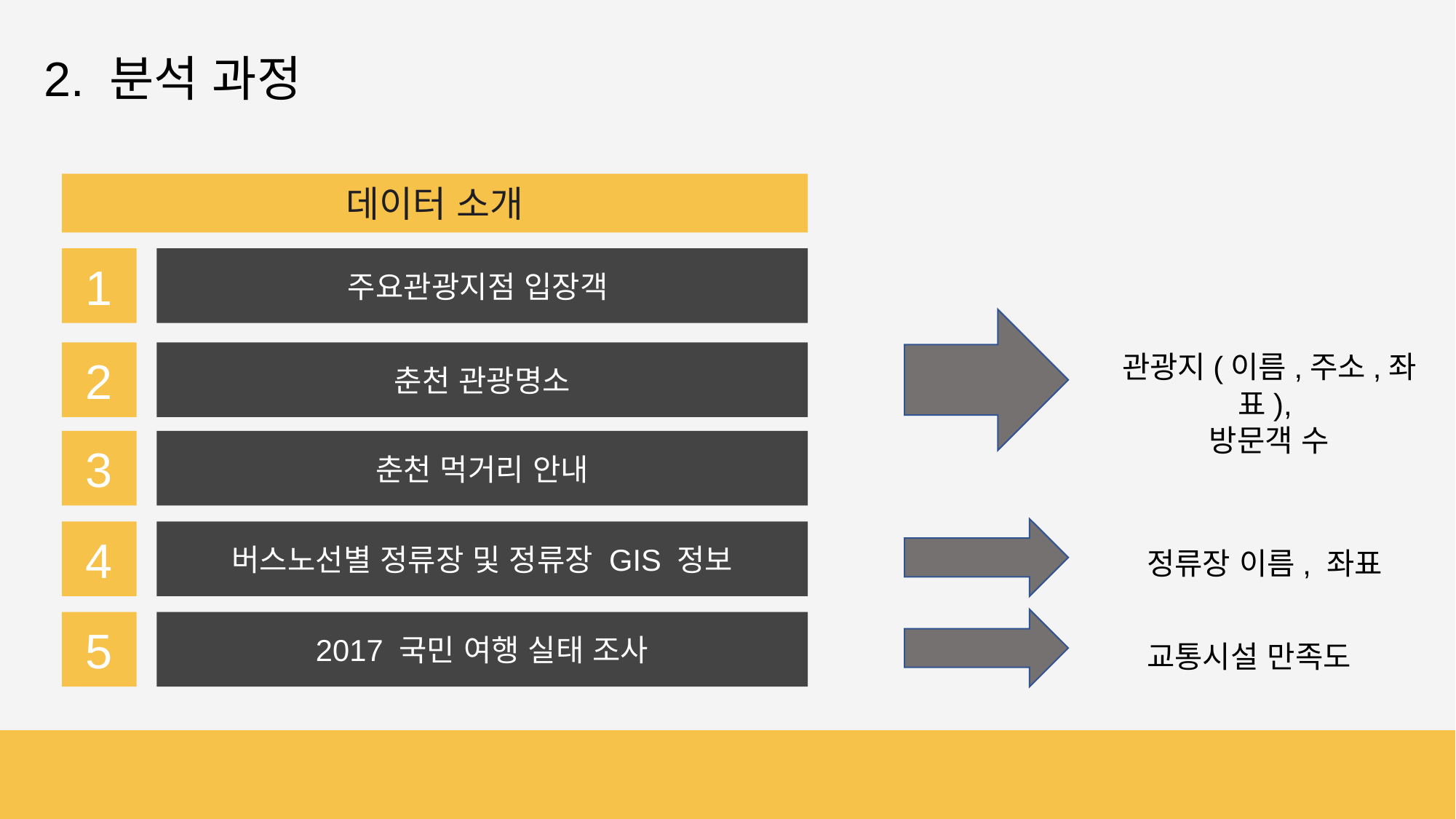

2. 분석 과정

데이터 소개
1
주요관광지점 입장객

2
춘천 관광명소
관광지(이름,주소,좌표),
방문객 수
3
춘천 먹거리 안내

4
버스노선별 정류장 및 정류장 GIS 정보
정류장 이름, 좌표

5
2017 국민 여행 실태 조사
교통시설 만족도